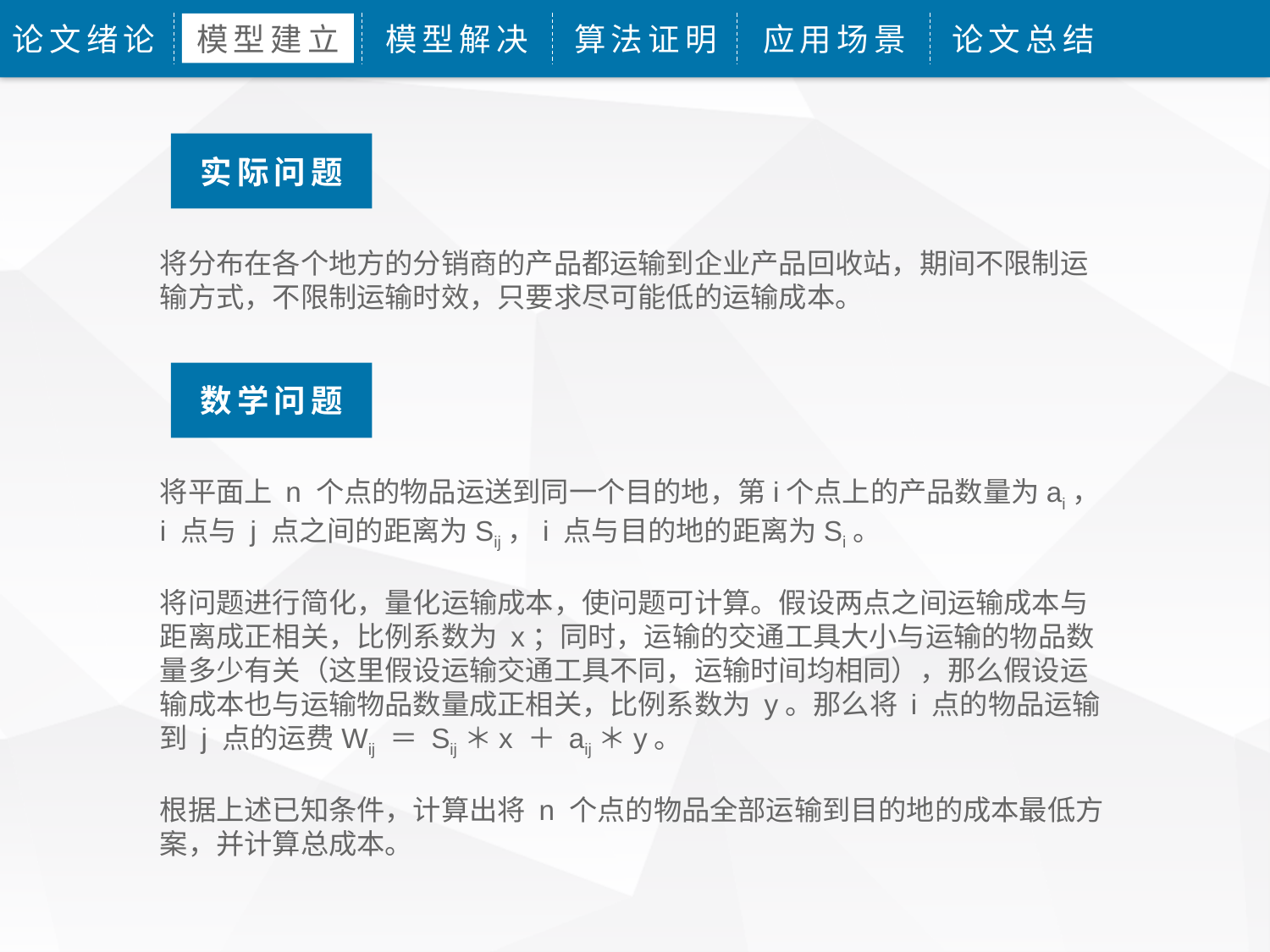

论文绪论
模型建立
模型解决
算法证明
应用场景
论文总结

实际问题
将分布在各个地方的分销商的产品都运输到企业产品回收站，期间不限制运输方式，不限制运输时效，只要求尽可能低的运输成本。
数学问题
将平面上 n 个点的物品运送到同一个目的地，第i个点上的产品数量为ai，i 点与 j 点之间的距离为Sij，i 点与目的地的距离为Si。

将问题进行简化，量化运输成本，使问题可计算。假设两点之间运输成本与距离成正相关，比例系数为 x；同时，运输的交通工具大小与运输的物品数量多少有关（这里假设运输交通工具不同，运输时间均相同），那么假设运输成本也与运输物品数量成正相关，比例系数为 y。那么将 i 点的物品运输到 j 点的运费Wij ＝ Sij＊x ＋ aij＊y。

根据上述已知条件，计算出将 n 个点的物品全部运输到目的地的成本最低方案，并计算总成本。